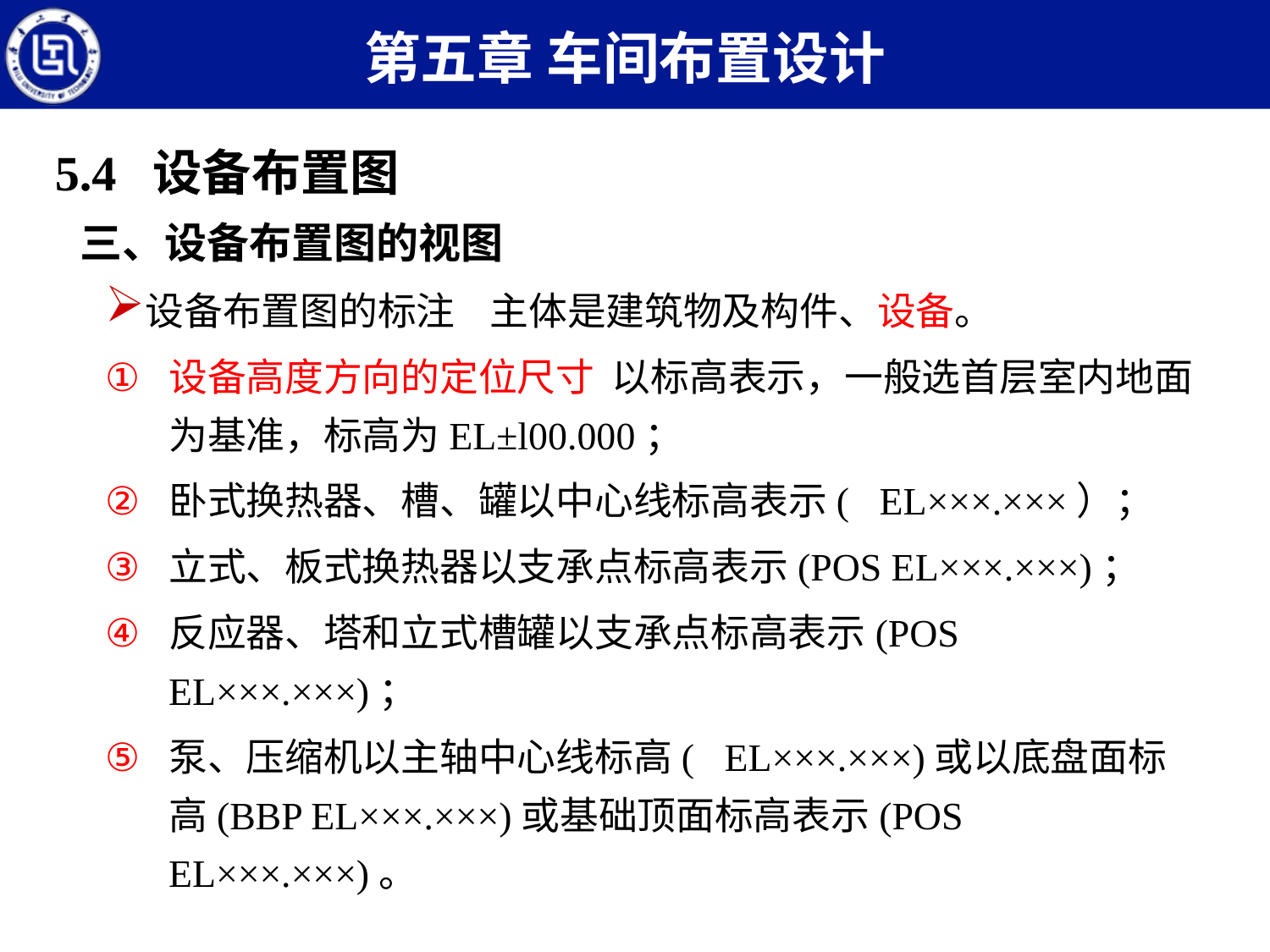

第五章 车间布置设计
5.4  设备布置图
三、设备布置图的视图
设备布置图的标注    主体是建筑物及构件、设备。
设备高度方向的定位尺寸  以标高表示，一般选首层室内地面为基准，标高为EL±l00.000；
卧式换热器、槽、罐以中心线标高表示(𝜙EL×××.×××）；
立式、板式换热器以支承点标高表示(POS EL×××.×××)；
反应器、塔和立式槽罐以支承点标高表示(POS EL×××.×××)；
泵、压缩机以主轴中心线标高(𝜙EL×××.×××)或以底盘面标高(BBP EL×××.×××)或基础顶面标高表示(POS EL×××.×××)。